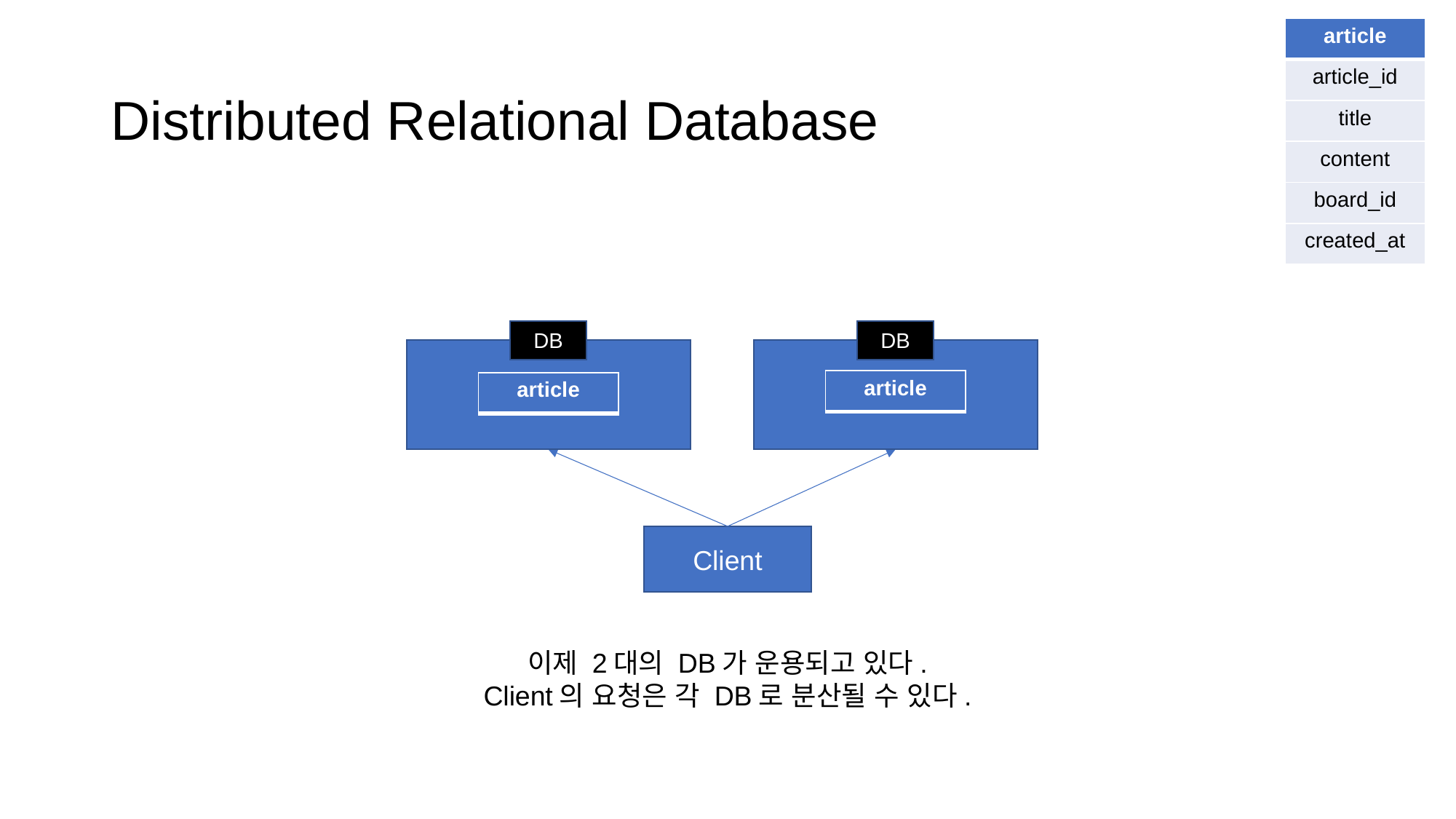

| article |
| --- |
| article\_id |
| title |
| content |
| board\_id |
| created\_at |
# Distributed Relational Database
DB
DB

| article |
| --- |
| article |
| --- |
Client
이제 2대의 DB가 운용되고 있다.
Client의 요청은 각 DB로 분산될 수 있다.